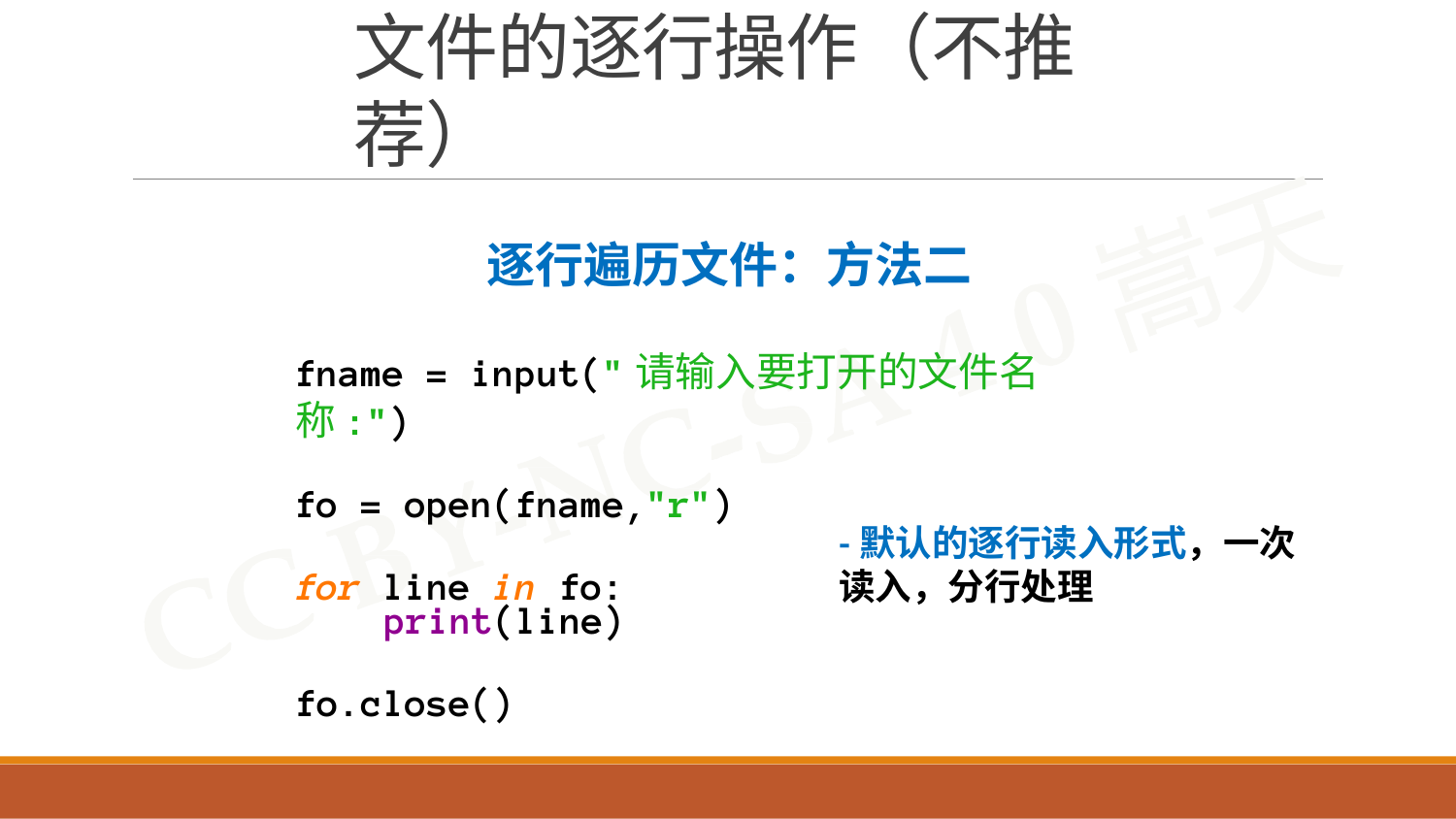

# 文件的逐行操作（不推荐）

逐行遍历文件：方法二
fname = input("请输入要打开的文件名称:")
fo = open(fname,"r")
for line in fo:

-默认的逐行读入形式，一次读入，分行处理
print(line)
fo.close()